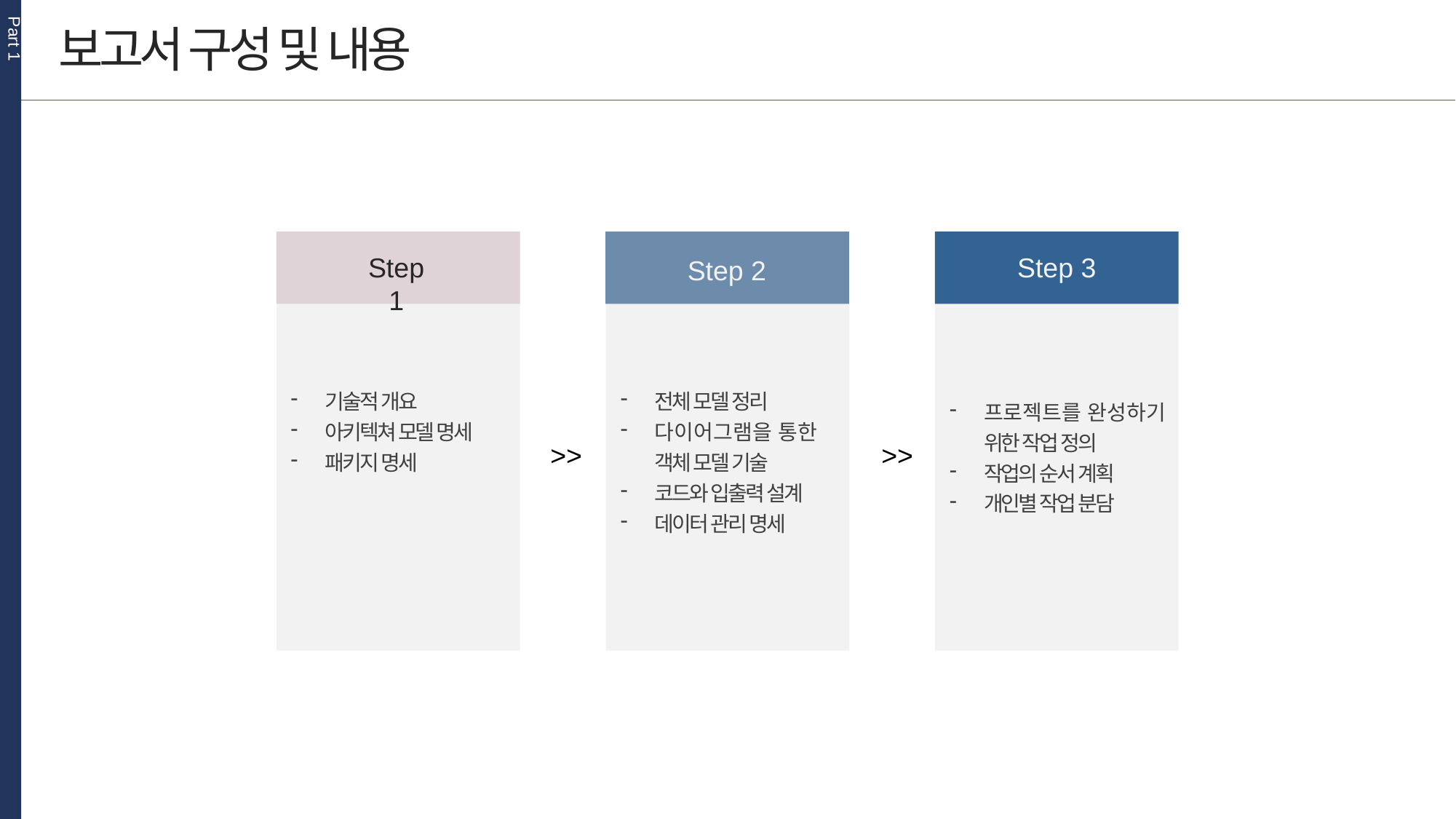

Part 1
보고서 구성 및 내용

Step 1
Step 3
Step 2
기술적 개요
아키텍쳐 모델 명세
패키지 명세
전체 모델 정리
다이어그램을 통한 객체 모델 기술
코드와 입출력 설계
데이터 관리 명세
프로젝트를 완성하기 위한 작업 정의
작업의 순서 계획
개인별 작업 분담
>>
>>